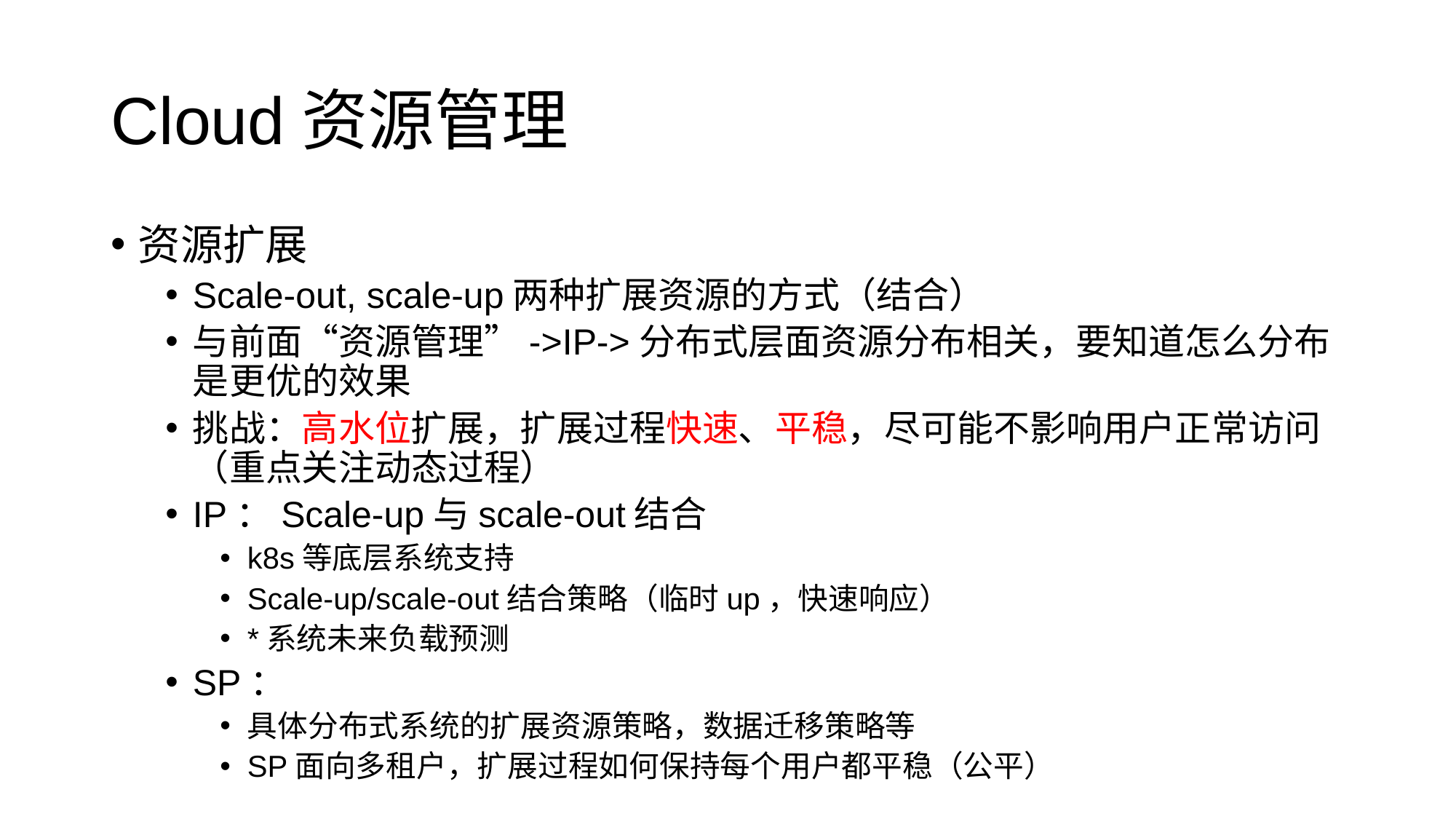

# Cloud资源管理
资源扩展
Scale-out, scale-up两种扩展资源的方式（结合）
与前面“资源管理”->IP->分布式层面资源分布相关，要知道怎么分布是更优的效果
挑战：高水位扩展，扩展过程快速、平稳，尽可能不影响用户正常访问（重点关注动态过程）
IP：Scale-up与scale-out结合
k8s等底层系统支持
Scale-up/scale-out结合策略（临时up，快速响应）
*系统未来负载预测
SP：
具体分布式系统的扩展资源策略，数据迁移策略等
SP面向多租户，扩展过程如何保持每个用户都平稳（公平）